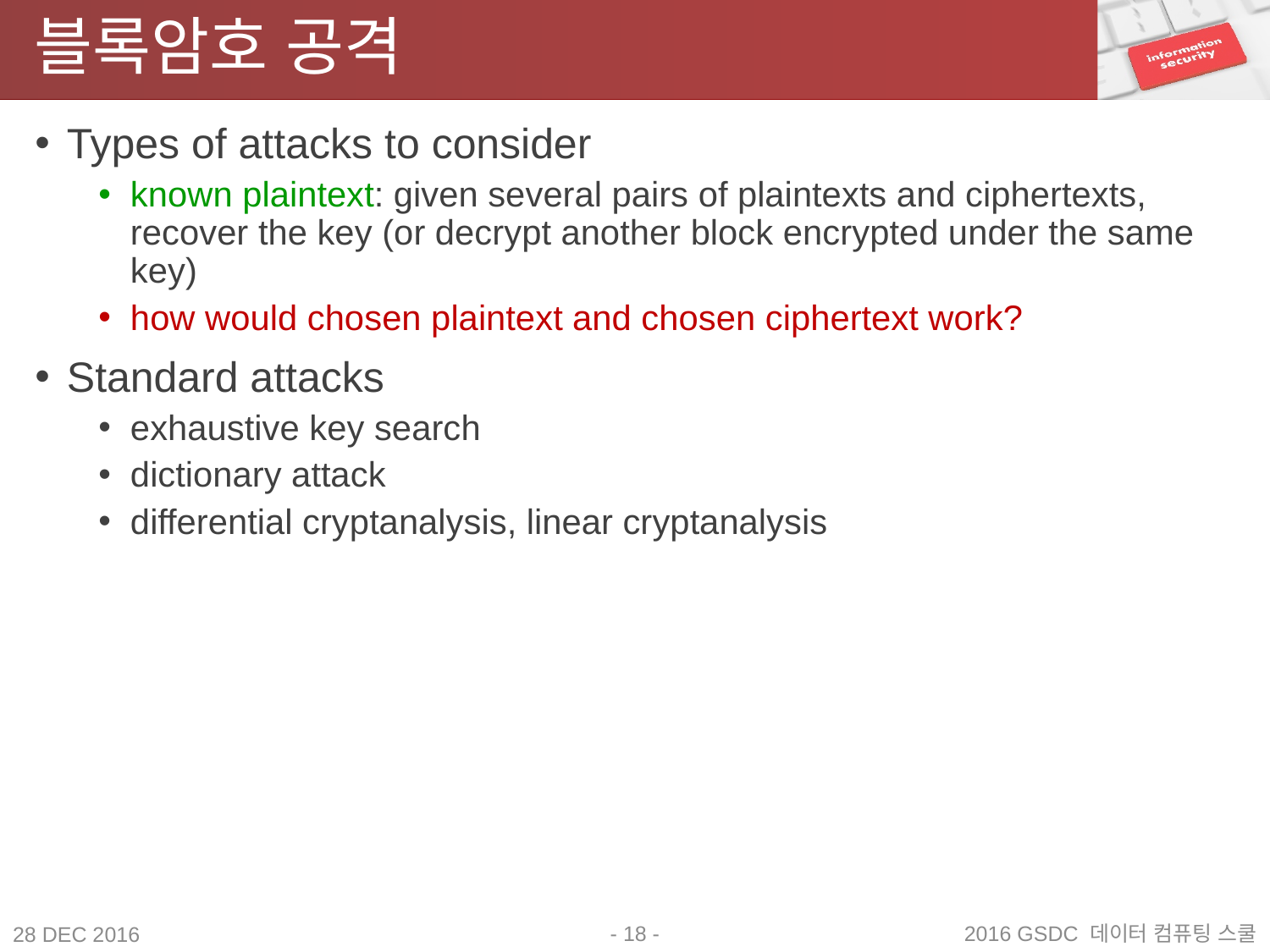

# 블록암호 공격
Types of attacks to consider
known plaintext: given several pairs of plaintexts and ciphertexts, recover the key (or decrypt another block encrypted under the same key)
how would chosen plaintext and chosen ciphertext work?
Standard attacks
exhaustive key search
dictionary attack
differential cryptanalysis, linear cryptanalysis
18
2016 GSDC 데이터 컴퓨팅 스쿨
28 DEC 2016